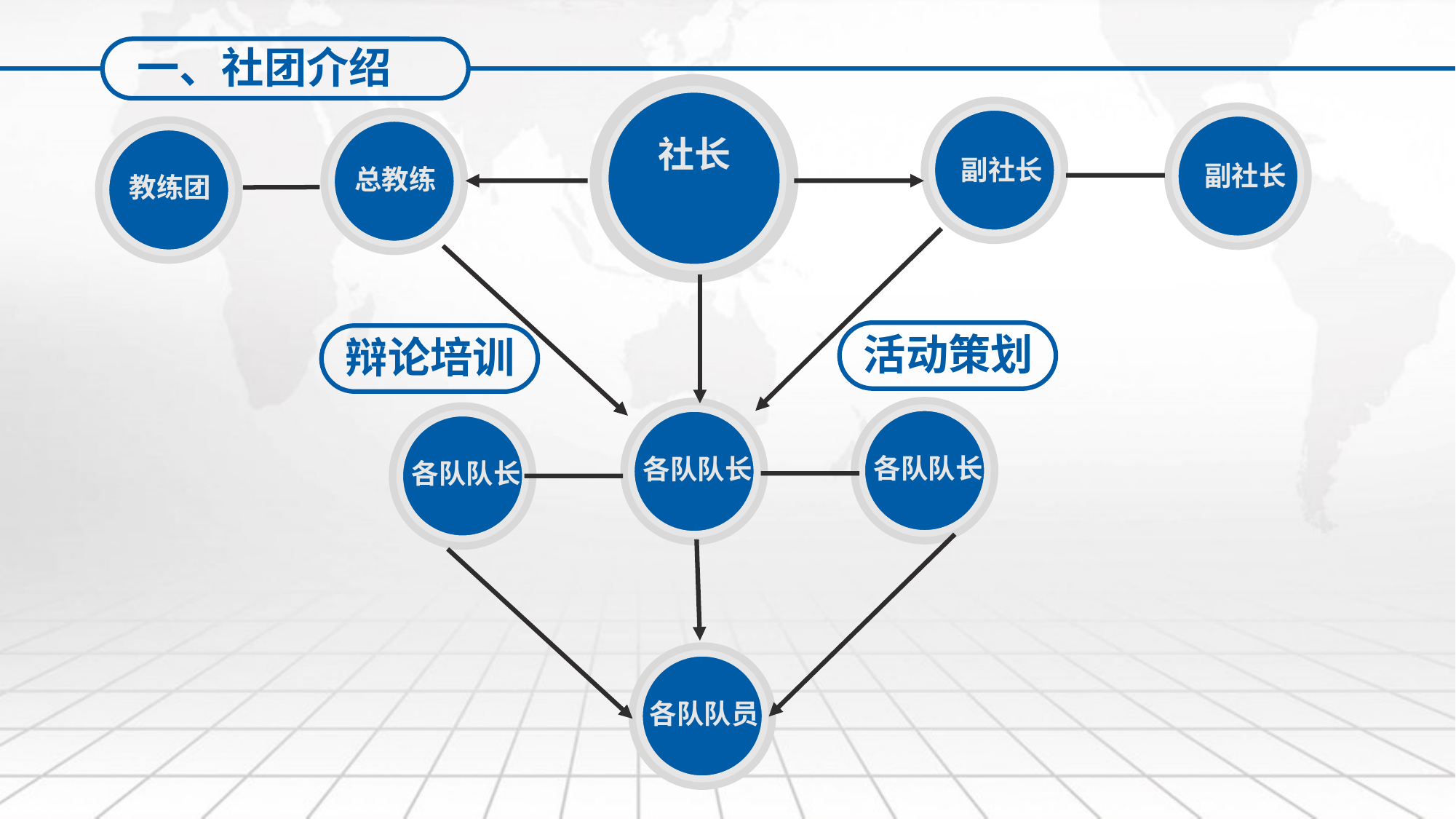

一、社团介绍

社长

副社长

副社长

总教练

教练团

活动策划

辩论培训

各队队长

各队队长

各队队长

各队队员